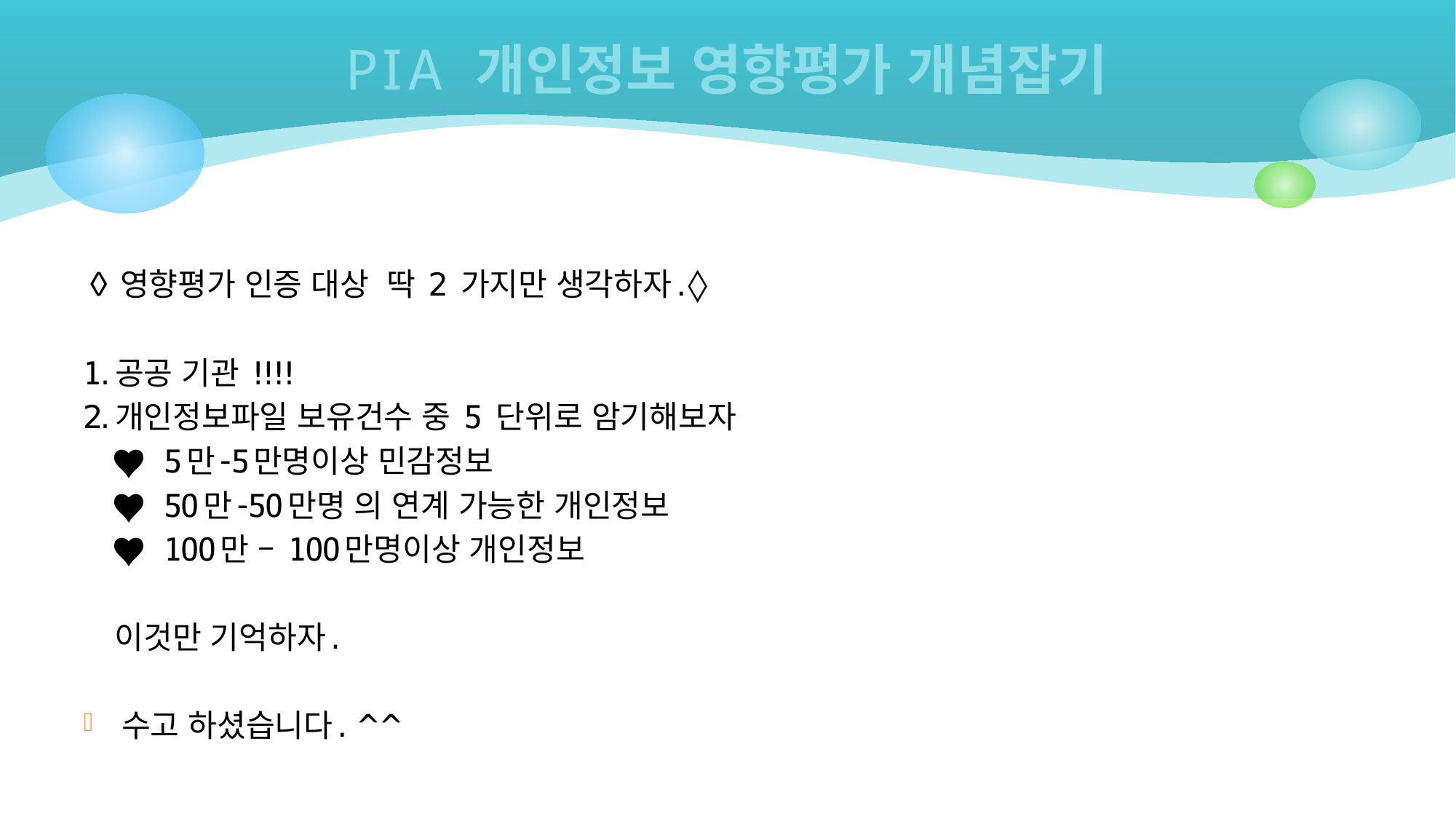

# PIA 개인정보 영향평가 개념잡기

◊영향평가 인증 대상  딱 2 가지만 생각하자.◊

1.공공 기관 !!!!
2.개인정보파일 보유건수 중 5 단위로 암기해보자
   ♥  5만-5만명이상 민감정보
   ♥  50만-50만명 의 연계 가능한 개인정보
   ♥  100만 – 100만명이상 개인정보

   이것만 기억하자.

수고 하셨습니다. ^^